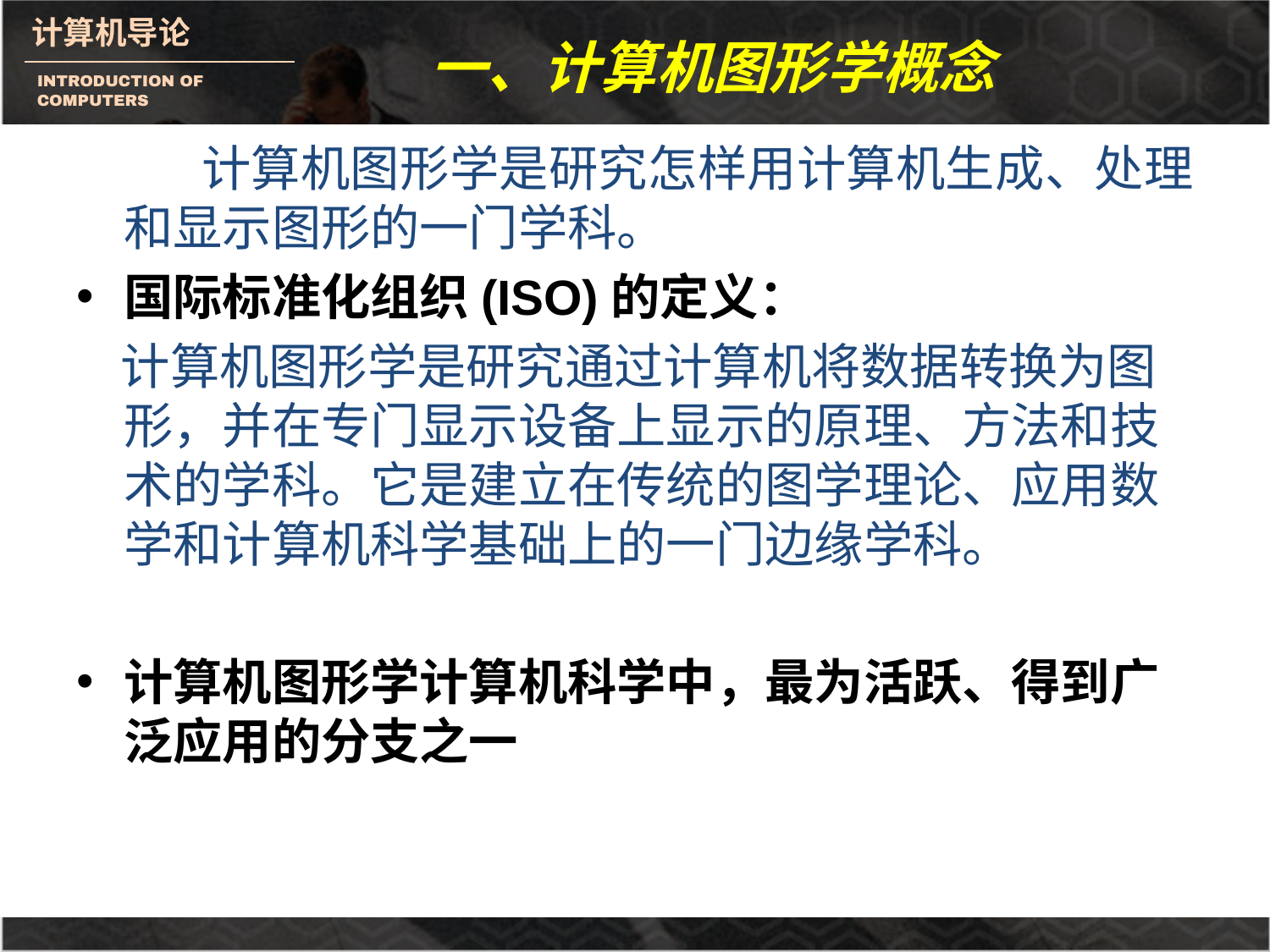

# 一、计算机图形学概念
          计算机图形学是研究怎样用计算机生成、处理和显示图形的一门学科。
国际标准化组织(ISO)的定义：
   计算机图形学是研究通过计算机将数据转换为图形，并在专门显示设备上显示的原理、方法和技术的学科。它是建立在传统的图学理论、应用数学和计算机科学基础上的一门边缘学科。

计算机图形学计算机科学中，最为活跃、得到广泛应用的分支之一